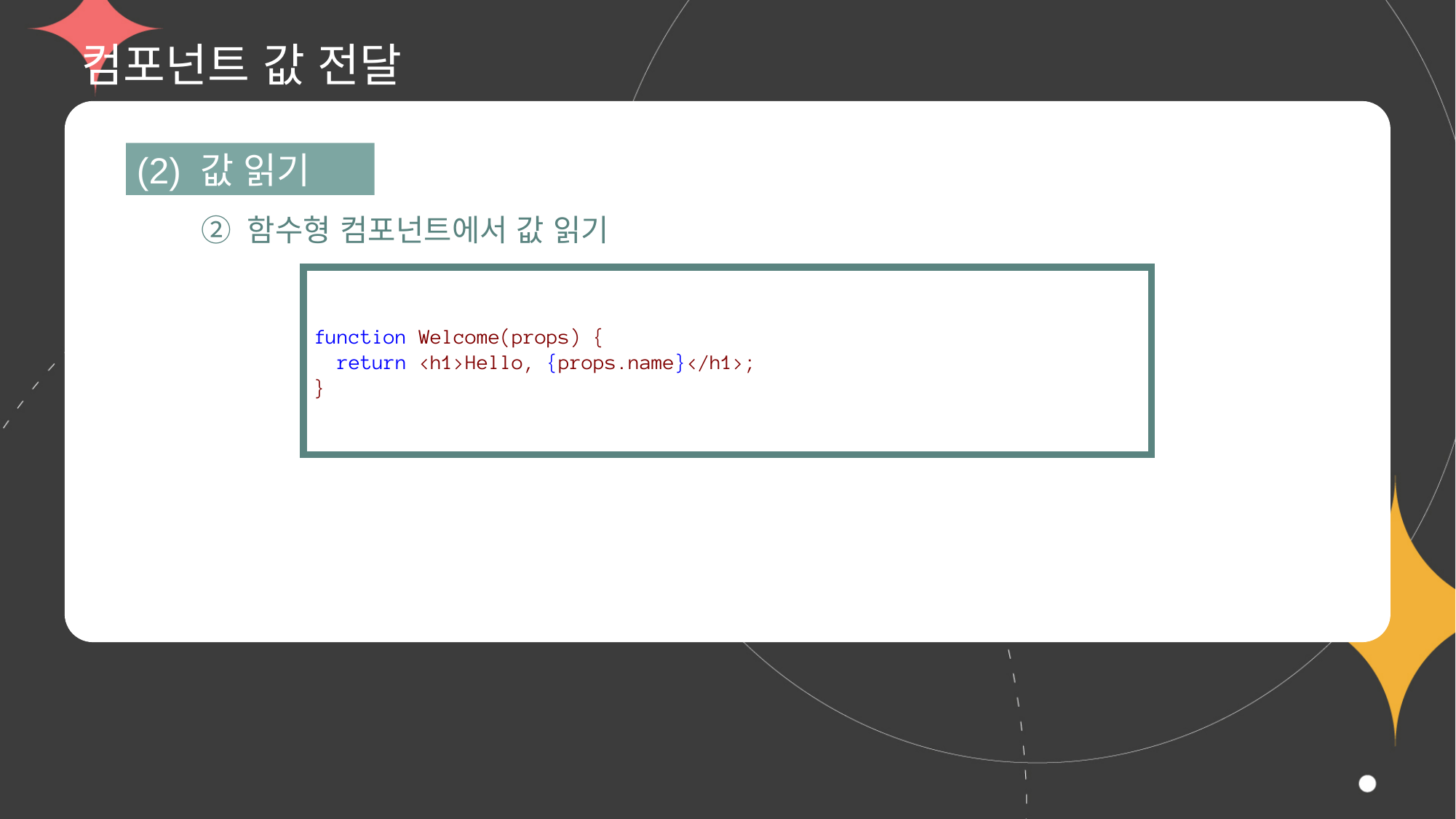

# 컴포넌트 값 전달
(2) 값 읽기
② 함수형 컴포넌트에서 값 읽기
function Welcome(props) {
  return <h1>Hello, {props.name}</h1>;
}